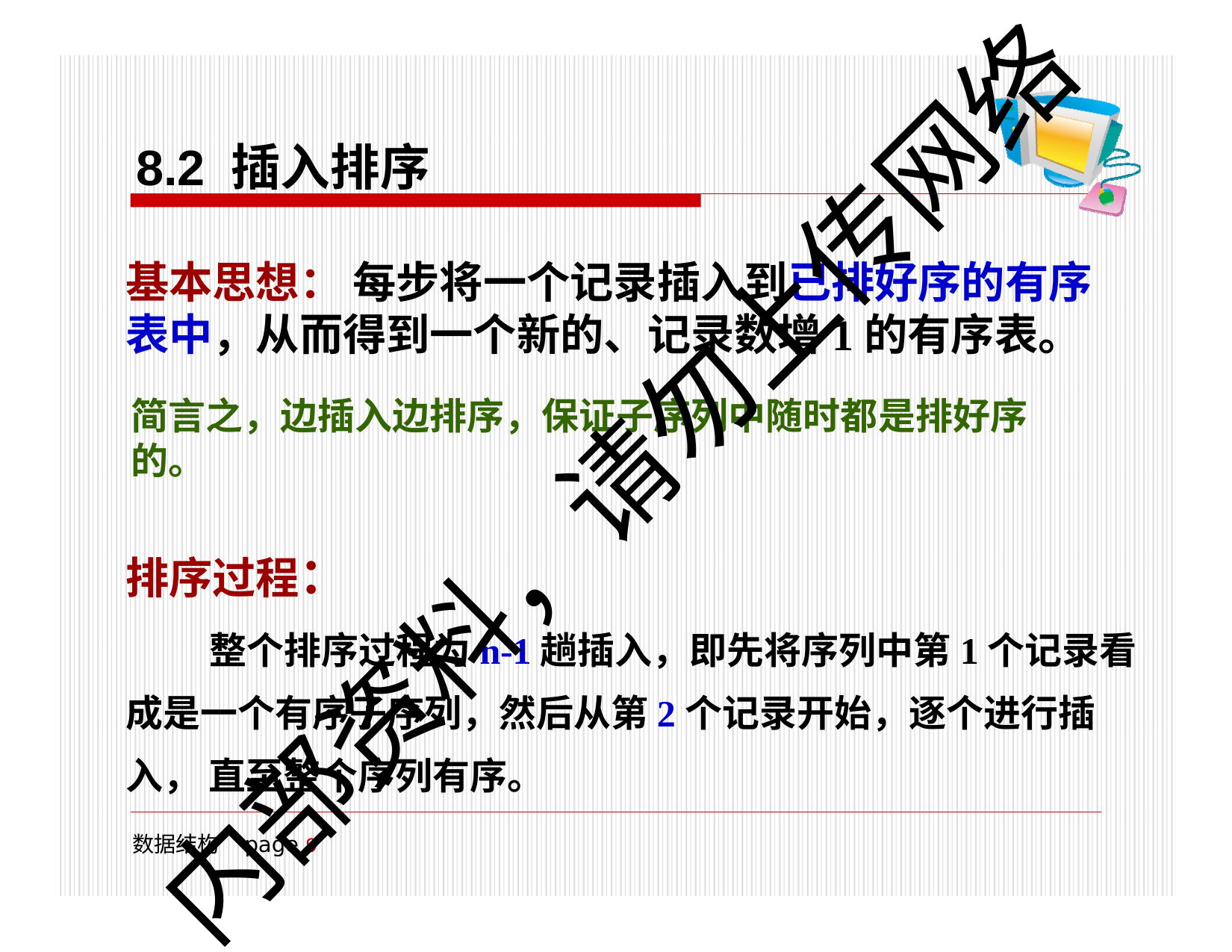

# 8.2 插入排序

基本思想： 每步将一个记录插入到已排好序的有序 表中，从而得到一个新的、记录数增1的有序表。
简言之，边插入边排序，保证子序列中随时都是排好序的。

排序过程：
整个排序过程为n-1趟插入，即先将序列中第1个记录看 成是一个有序子序列，然后从第2个记录开始，逐个进行插入， 直至整个序列有序。
内部资料，请勿上传网络

数据结构	page 9